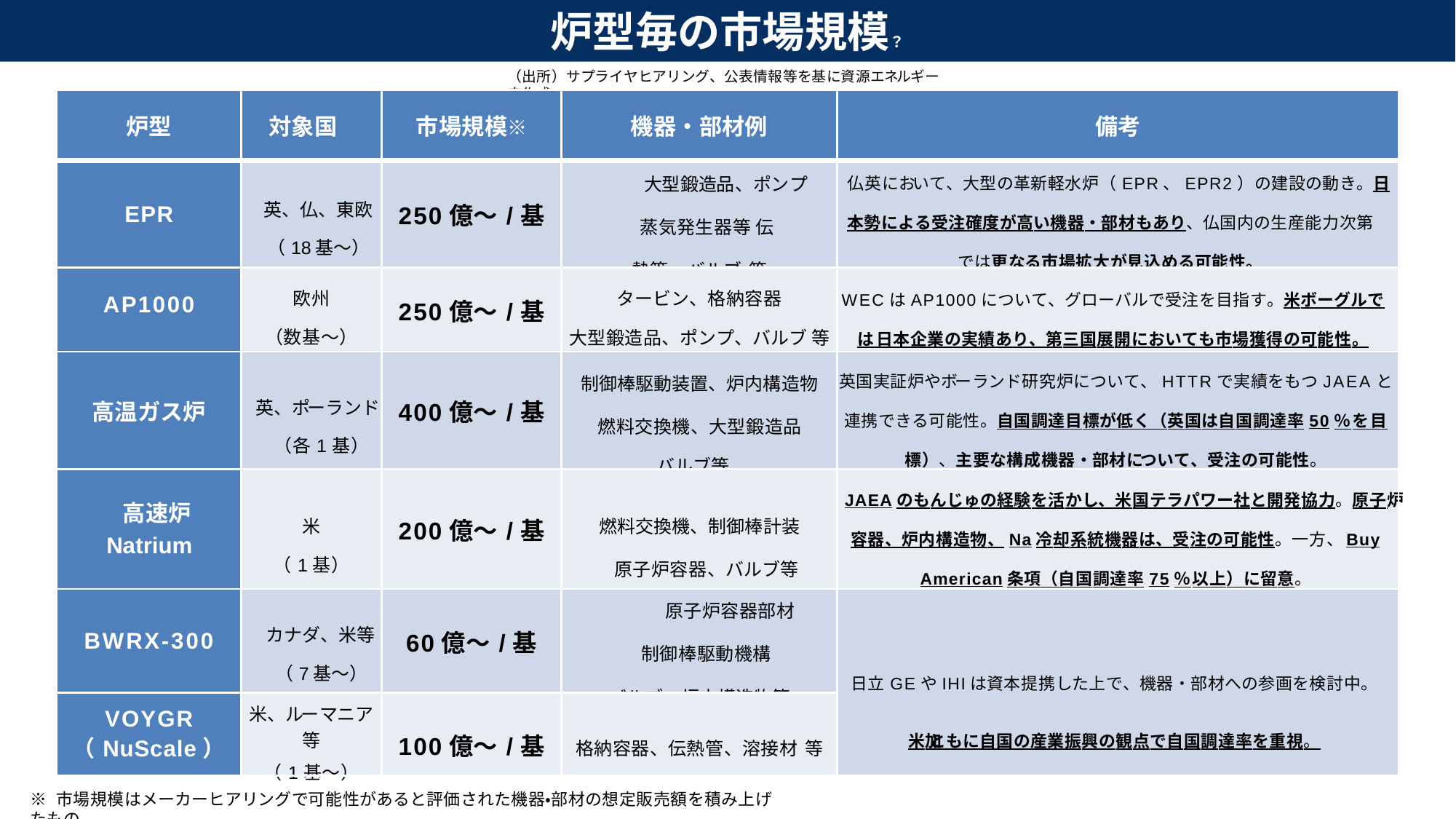

炉型毎の市場規模？
（出所）サプライヤヒアリング、公表情報等を基に資源エネルギー庁作成
| 炉型 | 対象国 | 市場規模※ | 機器・部材例 | 備考 |
| --- | --- | --- | --- | --- |
| EPR | 英、仏、東欧 （18基～） | 250億～/基 | 大型鍛造品、ポンプ 蒸気発生器等 伝熱管、バルブ 等 | 仏英において、大型の革新軽水炉（EPR、EPR2）の建設の動き。日 本勢による受注確度が高い機器・部材もあり、仏国内の生産能力次第では更なる市場拡大が見込める可能性。 |
| AP1000 | 欧州 （数基～） | 250億～/基 | タービン、格納容器 大型鍛造品、ポンプ、バルブ 等 | WECはAP1000について、グローバルで受注を目指す。米ボーグルでは 日本企業の実績あり、第三国展開においても市場獲得の可能性。 |
| 高温ガス炉 | 英、ポーランド （各1基） | 400億～/基 | 制御棒駆動装置、炉内構造物 燃料交換機、大型鍛造品 バルブ等 | 英国実証炉やボーランド研究炉について、HTTRで実績をもつJAEAと連携できる可能性。自国調達目標が低く（英国は自国調達率50％を 目標）、主要な構成機器・部材について、受注の可能性。 |
| 高速炉 Natrium | 米 （1基） | 200億～/基 | 燃料交換機、制御棒計装 原子炉容器、バルブ等 | JAEAのもんじゅの経験を活かし、米国テラパワー社と開発協力。原子炉 容器、炉内構造物、Na冷却系統機器は、受注の可能性。一方、 Buy American条項（自国調達率75％以上）に留意。 |
| BWRX-300 | カナダ、米等 （7基～） | 60億～/基 | 原子炉容器部材 制御棒駆動機構 バルブ、炉内構造物等 | 日立GEやIHIは資本提携した上で、機器・部材への参画を検討中。 米加 ともに自国の産業振興の観点で自国調達率を重視。 |
| VOYGR （NuScale） | 米、ルーマニア等 （1基～） | 100億～/基 | 格納容器、伝熱管、溶接材 等 |  |
※市場規模はメーカーヒアリングで可能性があると評価された機器・部材の想定販売額を積み上げたもの